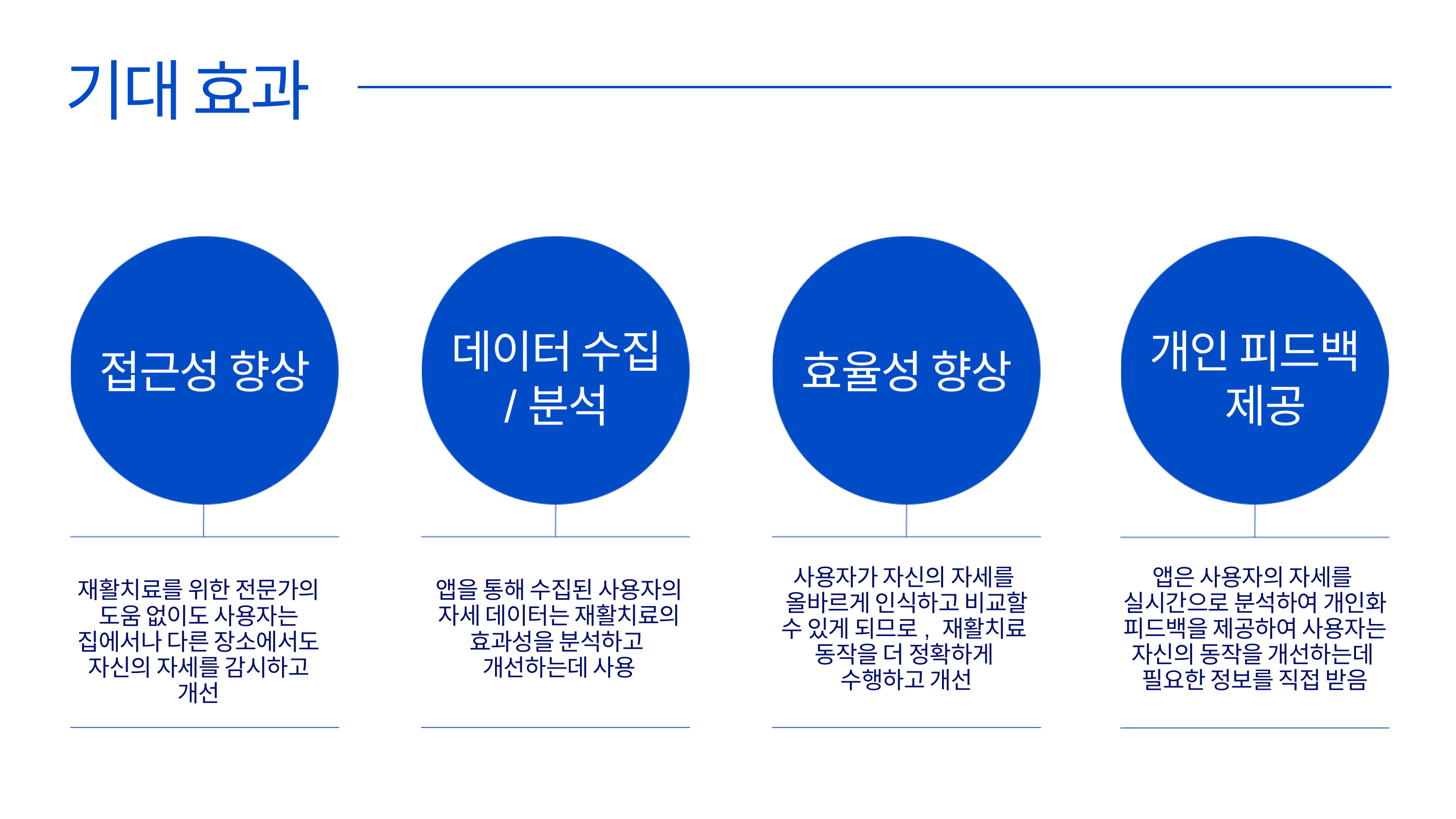

기대 효과

데이터 수집
/분석
개인 피드백
 제공
접근성 향상
효율성 향상

사용자가 자신의 자세를
올바르게 인식하고 비교할 수 있게 되므로, 재활치료
동작을 더 정확하게
수행하고 개선
앱은 사용자의 자세를
실시간으로 분석하여 개인화 피드백을 제공하여 사용자는 자신의 동작을 개선하는데
필요한 정보를 직접 받음

재활치료를 위한 전문가의 도움 없이도 사용자는 집에서나 다른 장소에서도 자신의 자세를 감시하고 개선

앱을 통해 수집된 사용자의 자세 데이터는 재활치료의 효과성을 분석하고
개선하는데 사용